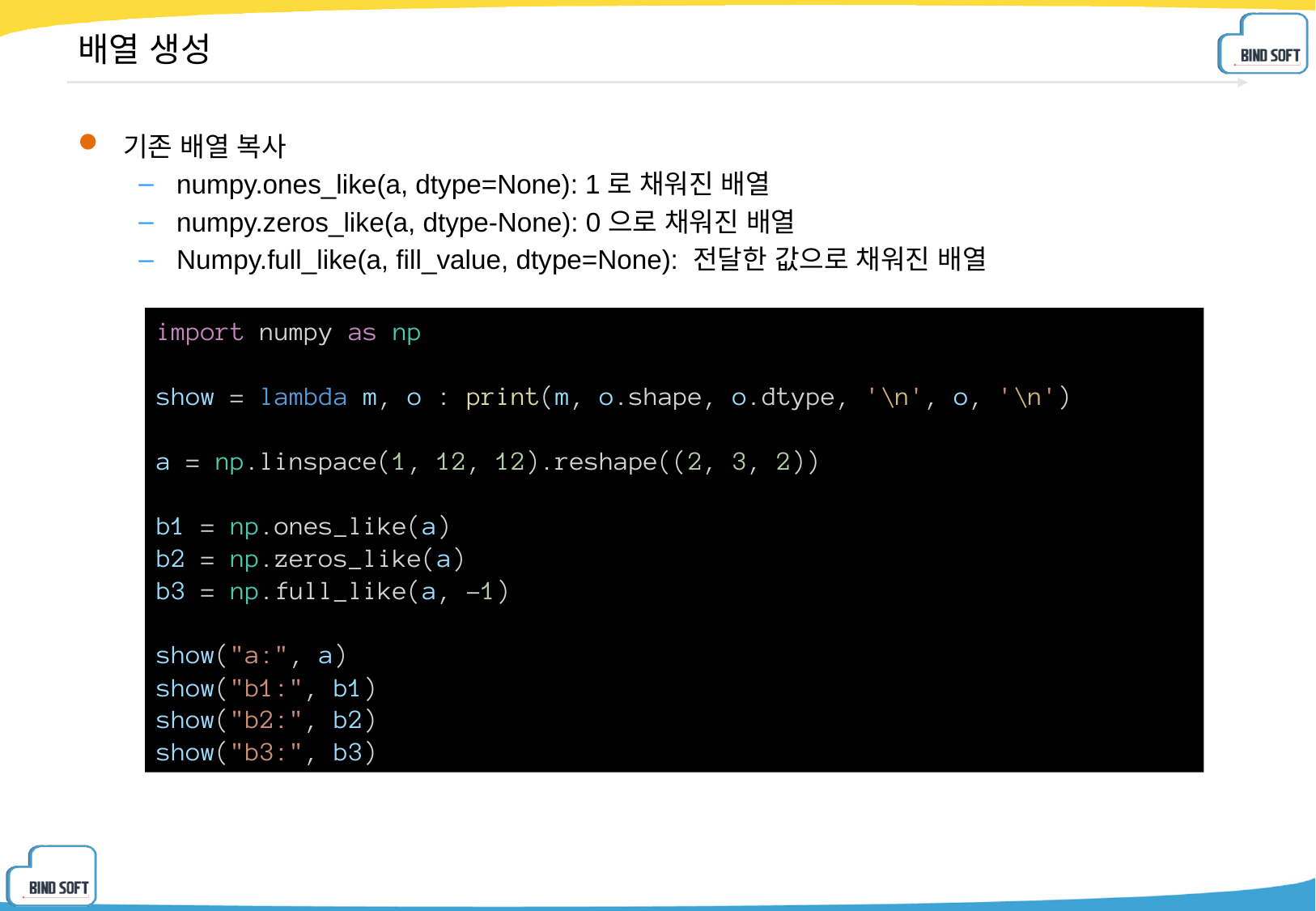

# 배열 생성
기존 배열 복사
numpy.ones_like(a, dtype=None): 1로 채워진 배열
numpy.zeros_like(a, dtype-None): 0으로 채워진 배열
Numpy.full_like(a, fill_value, dtype=None): 전달한 값으로 채워진 배열

import numpy as np
show = lambda m, o : print(m, o.shape, o.dtype, '\n', o, '\n')
a = np.linspace(1, 12, 12).reshape((2, 3, 2))
b1 = np.ones_like(a)
b2 = np.zeros_like(a)
b3 = np.full_like(a, -1)
show("a:", a)
show("b1:", b1)
show("b2:", b2)
show("b3:", b3)